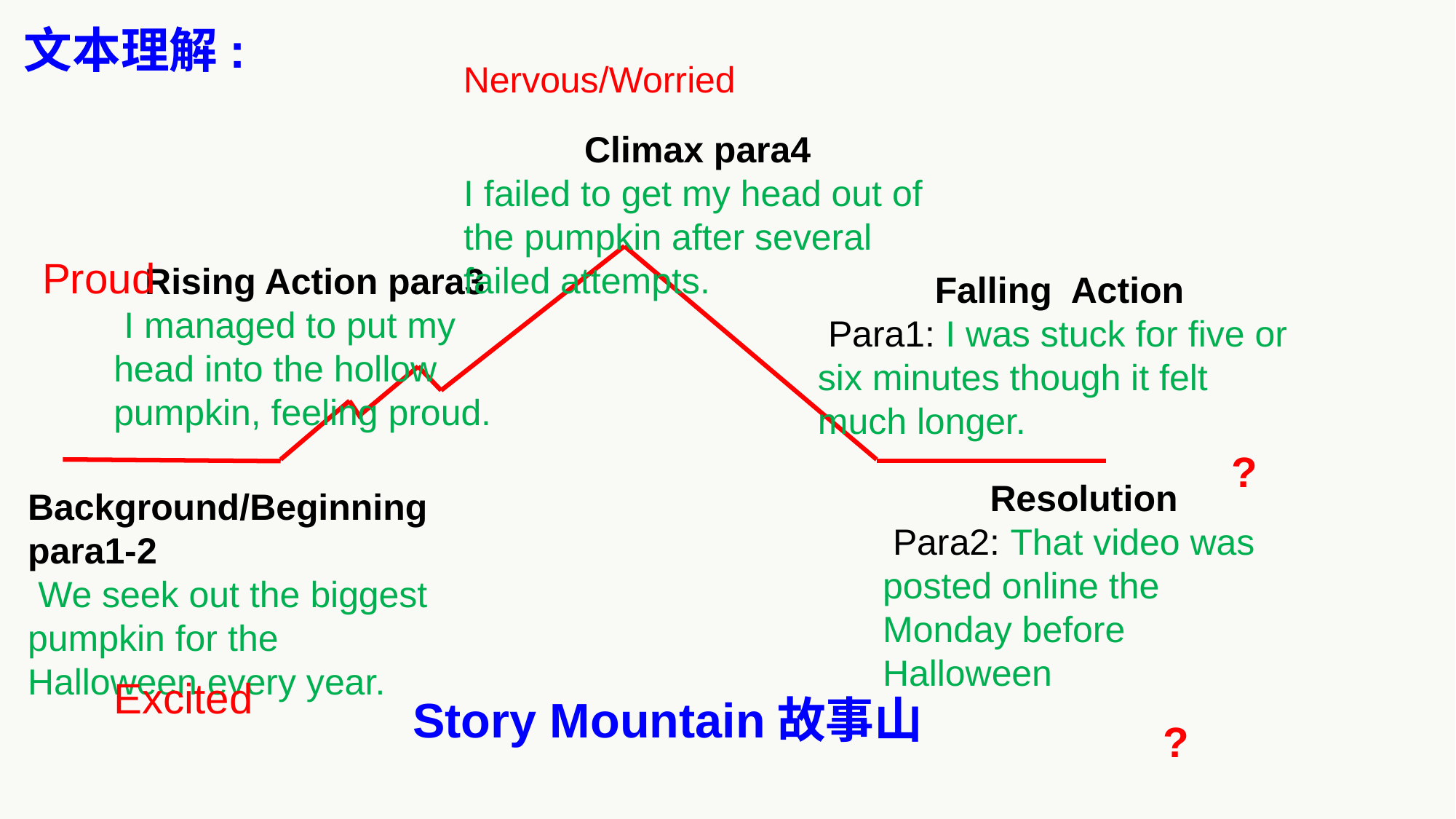

文本理解:

Nervous/Worried
Climax para4
I failed to get my head out of the pumpkin after several failed attempts.
Proud
Rising Action para3
 I managed to put my head into the hollow pumpkin, feeling proud.
Falling  Action
 Para1: I was stuck for five or six minutes though it felt much longer.
?
Resolution
 Para2: That video was posted online the Monday before Halloween
Background/Beginning
para1-2
 We seek out the biggest pumpkin for the Halloween every year.
Excited
Story Mountain故事山
?